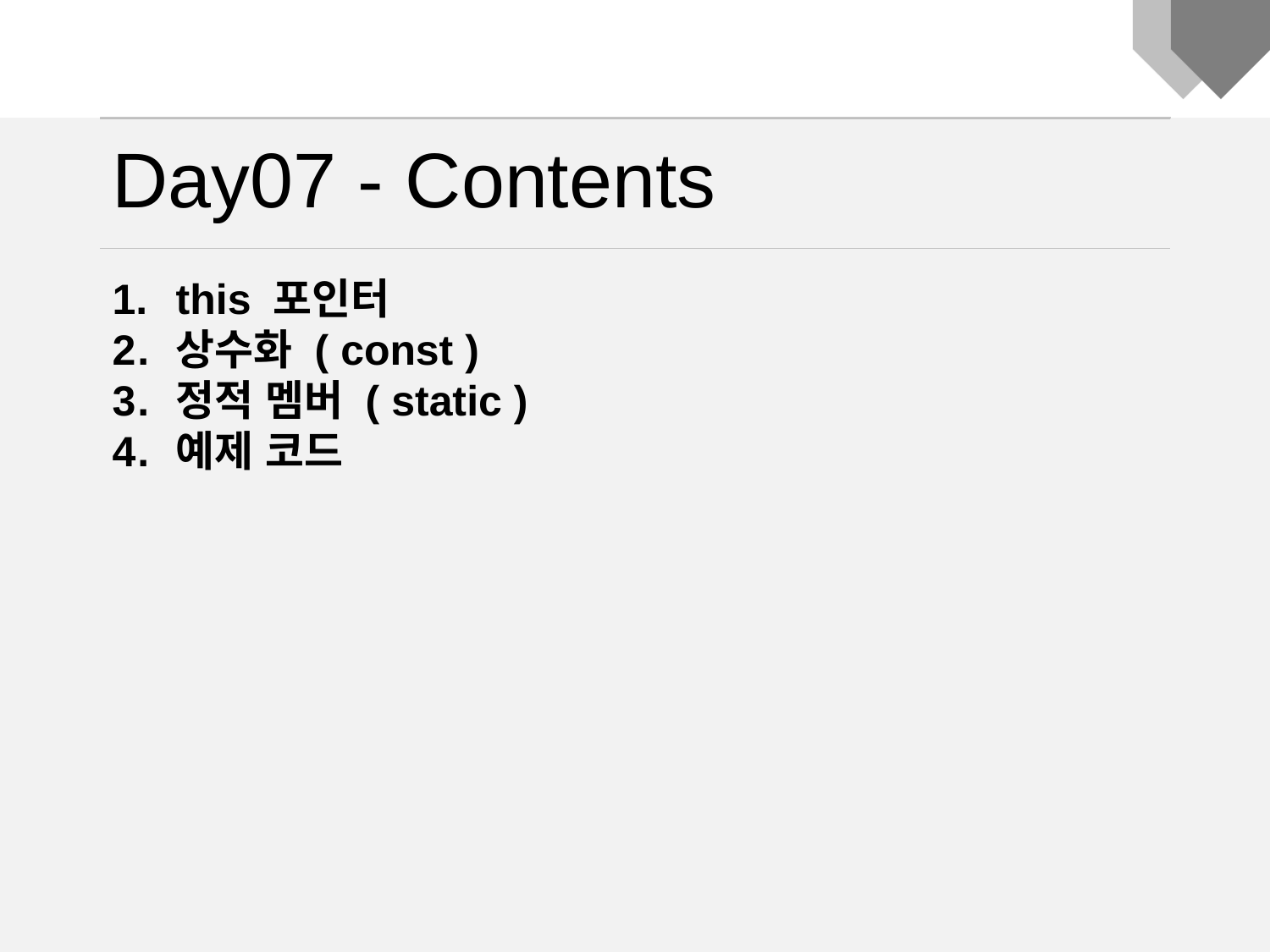

Day07 - Contents
this 포인터
상수화 ( const )
정적 멤버 ( static )
예제 코드